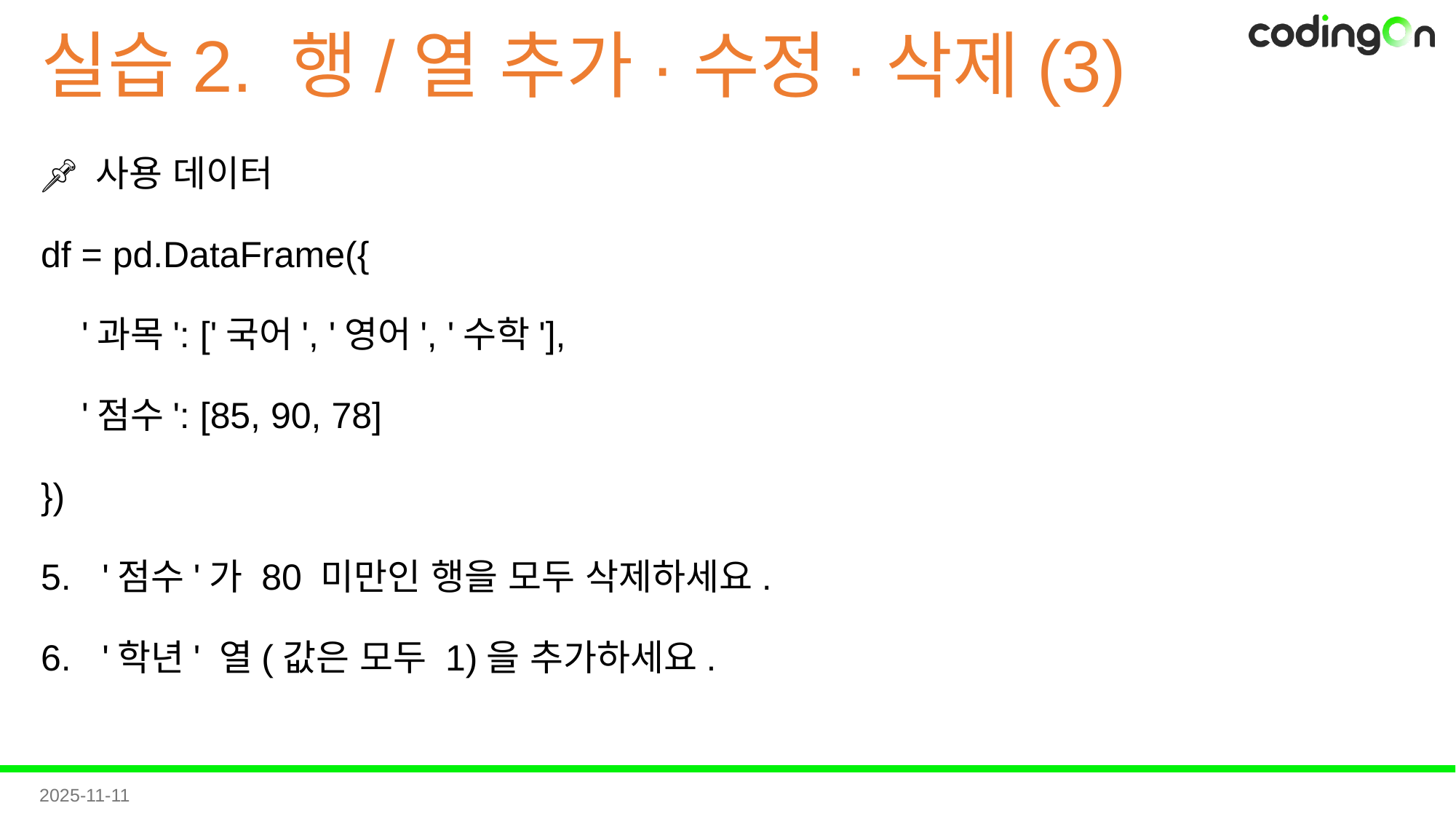

# 실습2. 행/열 추가·수정·삭제(3)
📌 사용 데이터
df = pd.DataFrame({
    '과목': ['국어', '영어', '수학'],
    '점수': [85, 90, 78]
})
'점수'가 80 미만인 행을 모두 삭제하세요.
'학년' 열(값은 모두 1)을 추가하세요.

2025-11-11